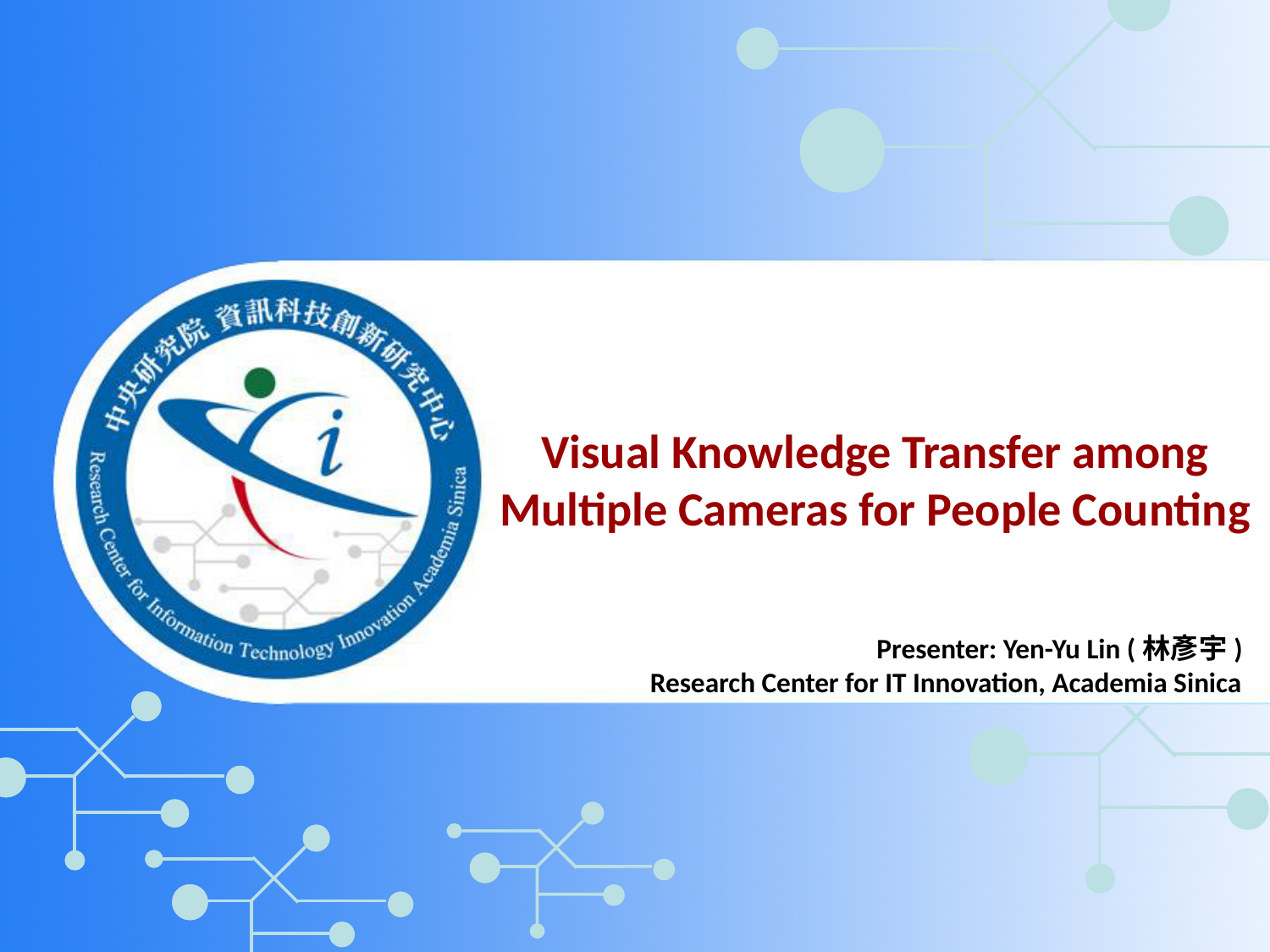

Visual Knowledge Transfer among Multiple Cameras for People Counting
Presenter: Yen-Yu Lin (林彥宇)
Research Center for IT Innovation, Academia Sinica